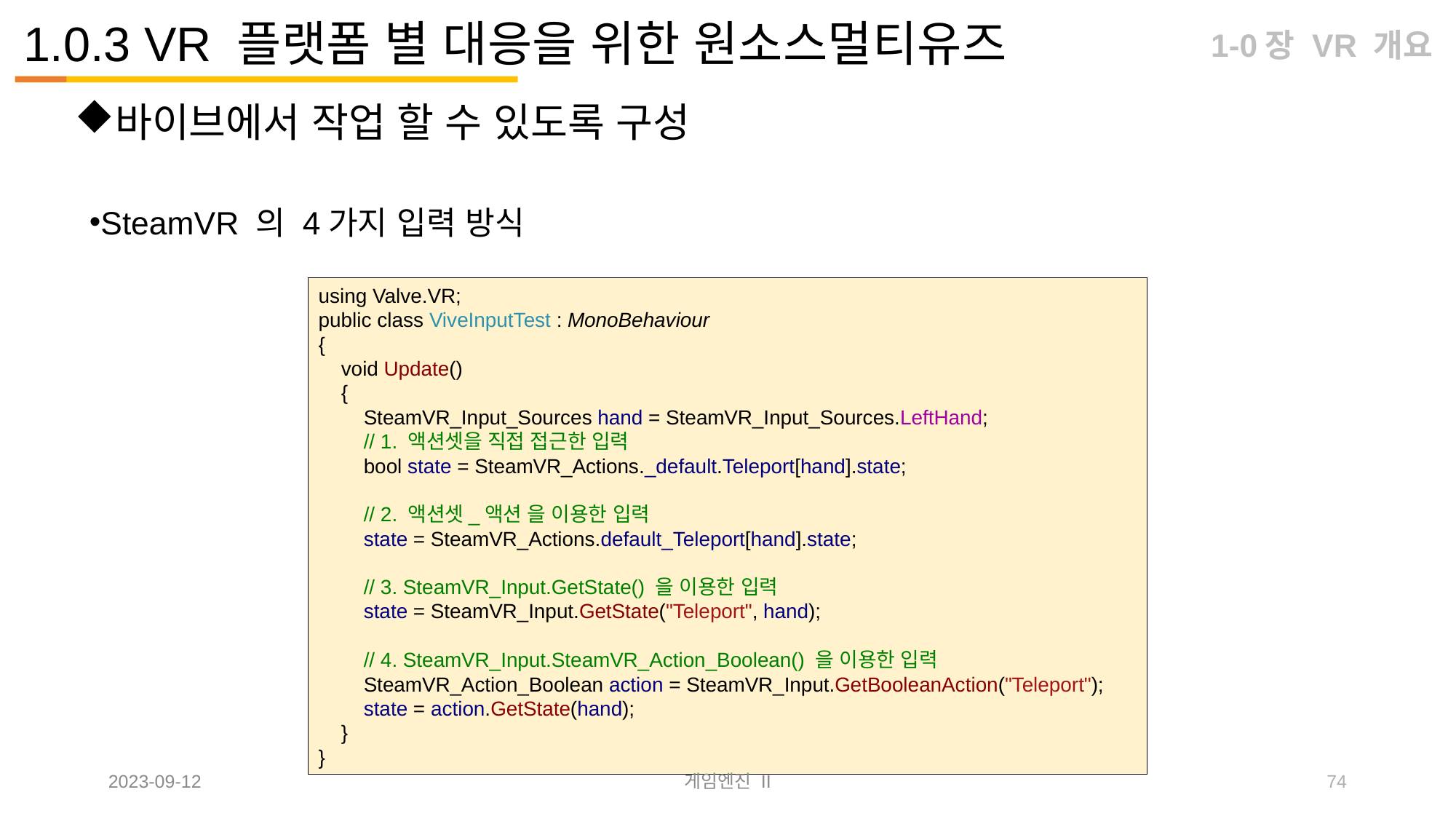

# 1.0.3 VR 플랫폼 별 대응을 위한 원소스멀티유즈
1-0장 VR 개요

바이브에서 작업 할 수 있도록 구성
SteamVR 의 4가지 입력 방식
using Valve.VR;
public class ViveInputTest : MonoBehaviour
{
    void Update()
    {
        SteamVR_Input_Sources hand = SteamVR_Input_Sources.LeftHand;
        // 1. 액션셋을 직접 접근한 입력
        bool state = SteamVR_Actions._default.Teleport[hand].state;

        // 2. 액션셋_액션 을 이용한 입력
        state = SteamVR_Actions.default_Teleport[hand].state;

        // 3. SteamVR_Input.GetState() 을 이용한 입력
        state = SteamVR_Input.GetState("Teleport", hand);

        // 4. SteamVR_Input.SteamVR_Action_Boolean() 을 이용한 입력
        SteamVR_Action_Boolean action = SteamVR_Input.GetBooleanAction("Teleport");
        state = action.GetState(hand);
    }
}
2023-09-12
게임엔진 II
74